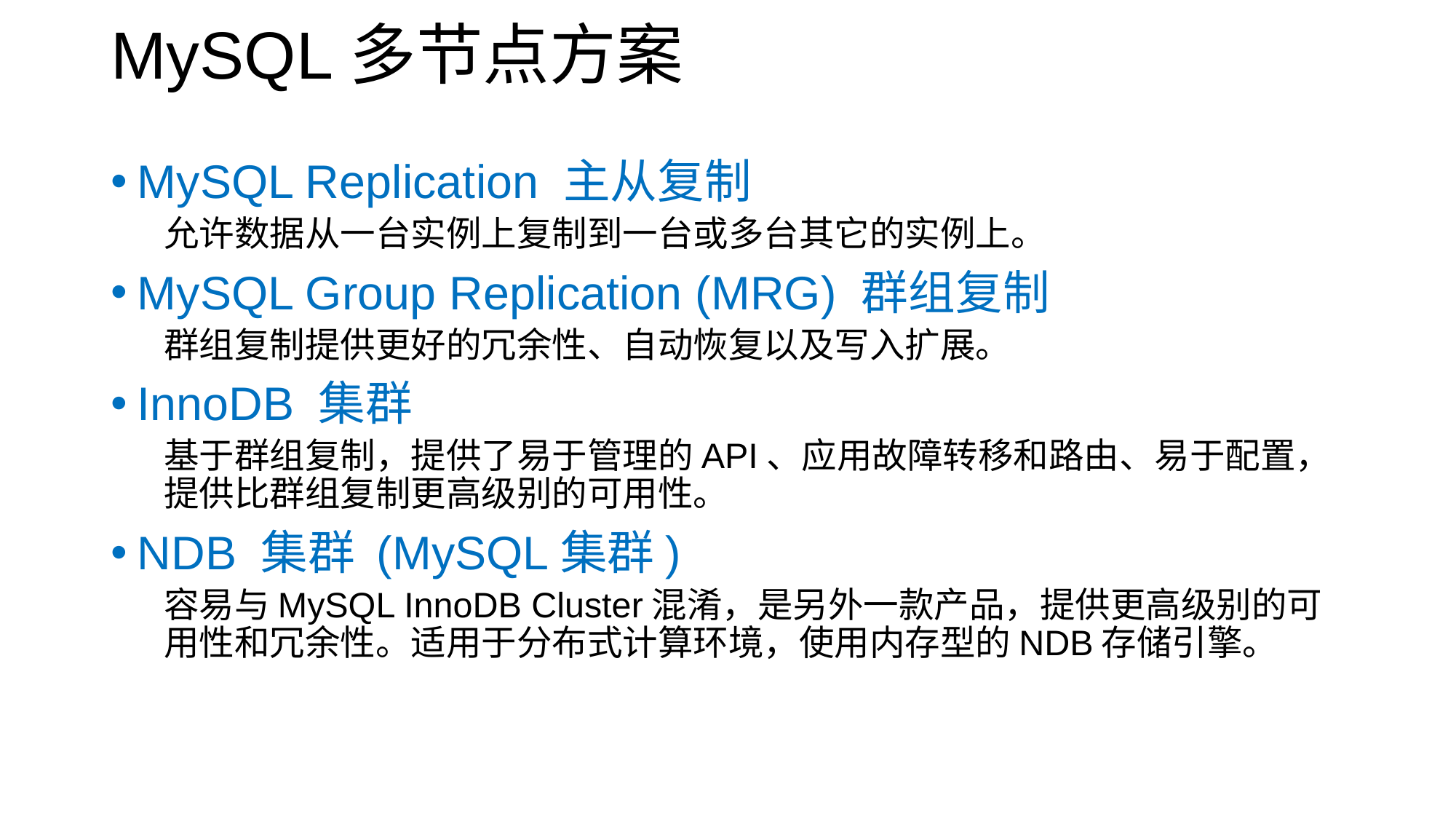

# MySQL多节点方案
MySQL Replication 主从复制
允许数据从一台实例上复制到一台或多台其它的实例上。
MySQL Group Replication (MRG) 群组复制
群组复制提供更好的冗余性、自动恢复以及写入扩展。
InnoDB 集群
基于群组复制，提供了易于管理的API、应用故障转移和路由、易于配置，提供比群组复制更高级别的可用性。
NDB 集群 (MySQL集群)
容易与MySQL InnoDB Cluster混淆，是另外一款产品，提供更高级别的可用性和冗余性。适用于分布式计算环境，使用内存型的NDB存储引擎。